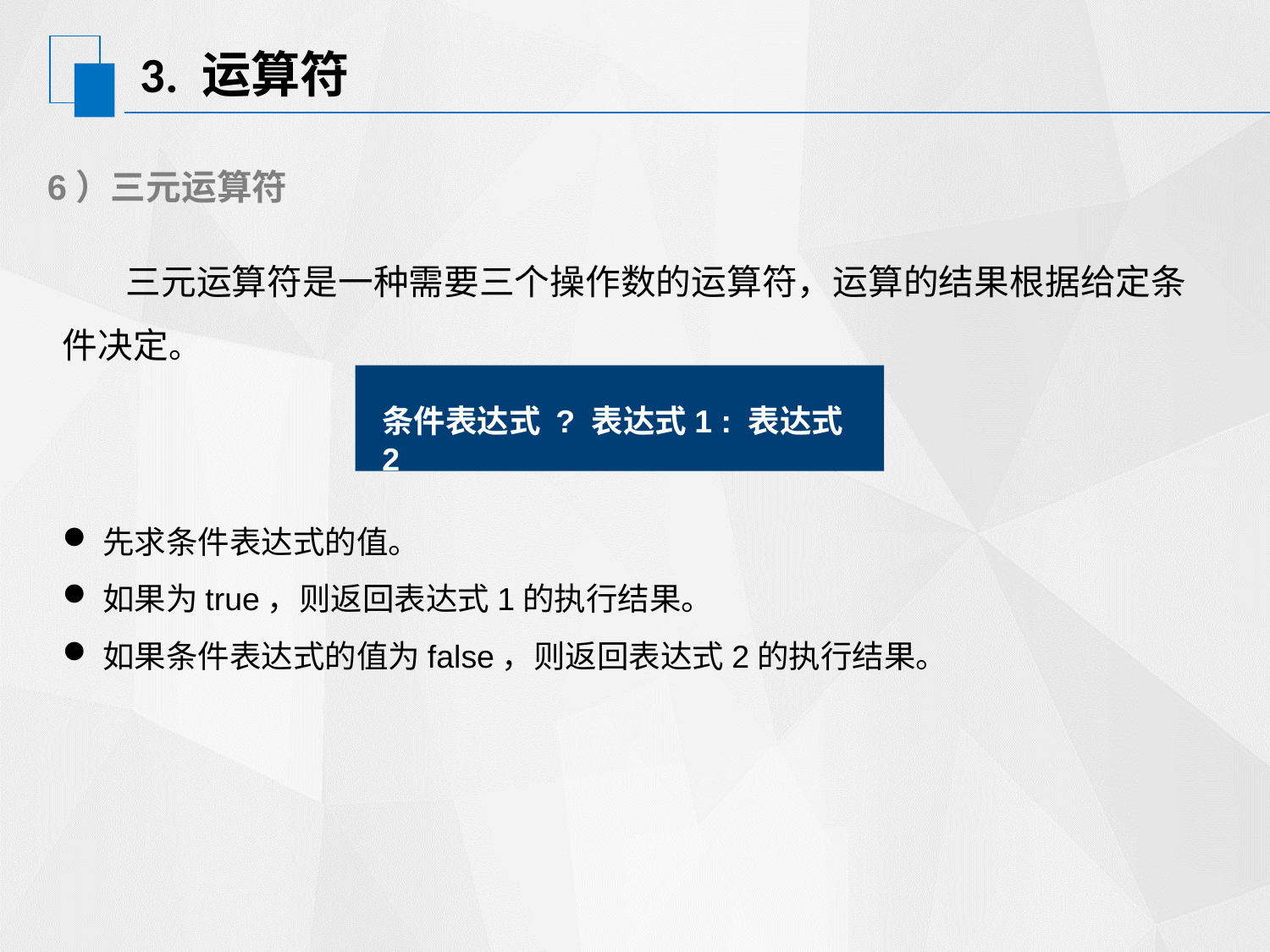

# 3. 运算符
6）三元运算符
       三元运算符是一种需要三个操作数的运算符，运算的结果根据给定条件决定。

条件表达式 ? 表达式1 : 表达式2
先求条件表达式的值。
如果为true，则返回表达式1的执行结果。
如果条件表达式的值为false，则返回表达式2的执行结果。